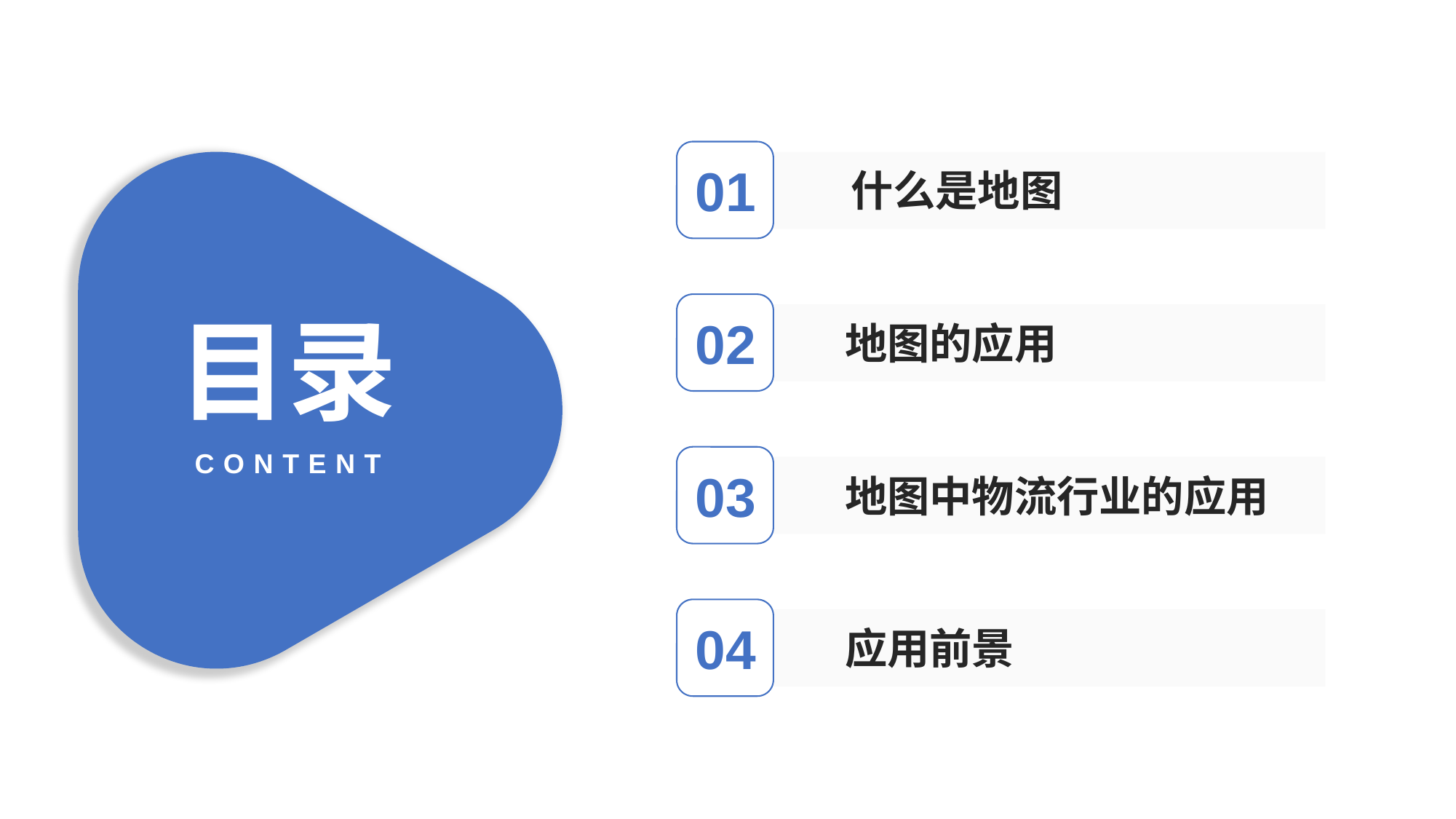

什么是地图
工作业绩
地图的应用
亮点经验
地图中物流行业的应用
问题分析
应用前景
未来计划